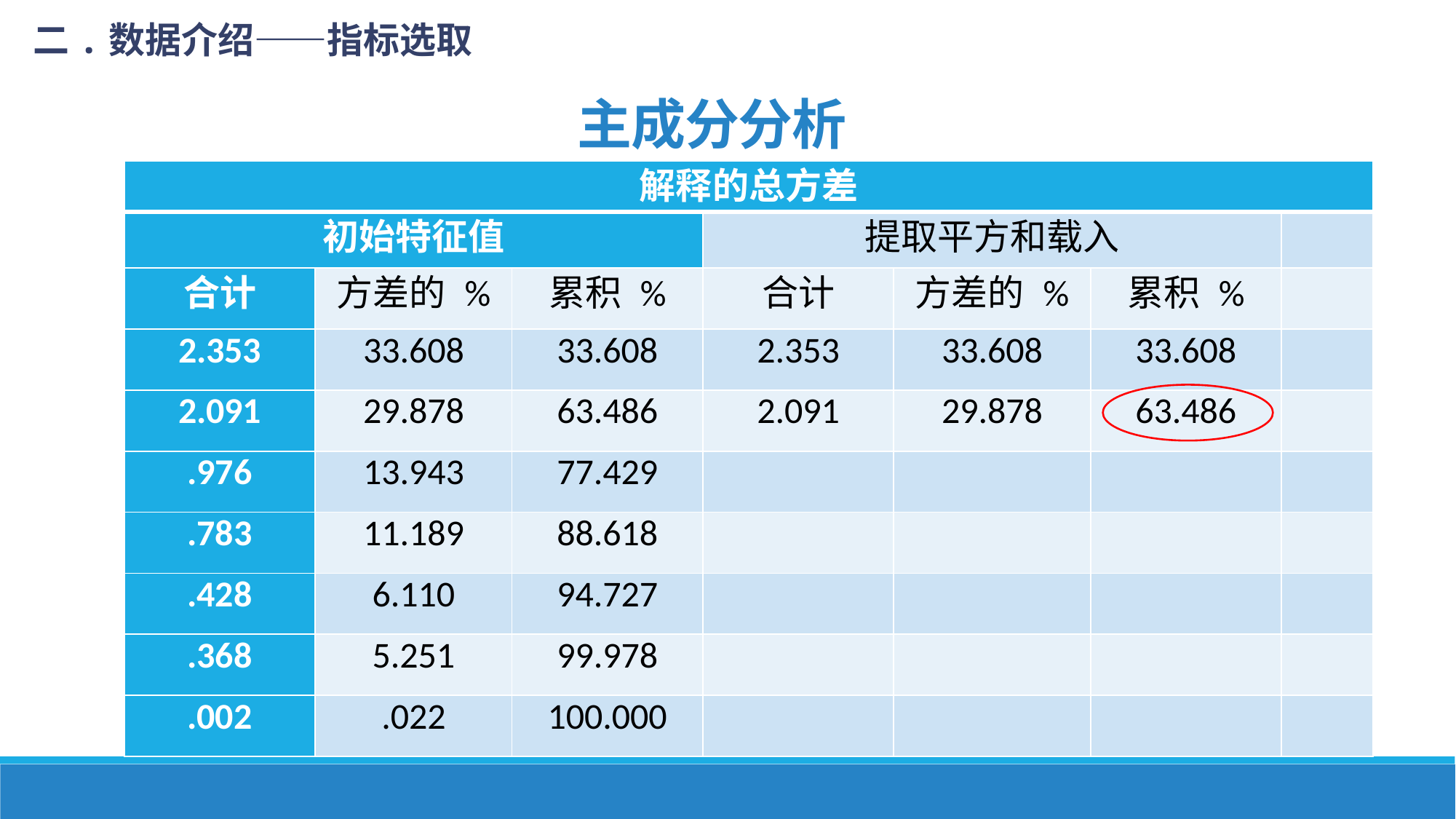

# 主成分分析
二.数据介绍——指标选取
| 解释的总方差 |  |  |  |  |  |  |
| --- | --- | --- | --- | --- | --- | --- |
| 初始特征值 |  |  | 提取平方和载入 |  |  |  |
| 合计 | 方差的 % | 累积 % | 合计 | 方差的 % | 累积 % |  |
| 2.353 | 33.608 | 33.608 | 2.353 | 33.608 | 33.608 |  |
| 2.091 | 29.878 | 63.486 | 2.091 | 29.878 | 63.486 |  |
| .976 | 13.943 | 77.429 |  |  |  |  |
| .783 | 11.189 | 88.618 |  |  |  |  |
| .428 | 6.110 | 94.727 |  |  |  |  |
| .368 | 5.251 | 99.978 |  |  |  |  |
| .002 | .022 | 100.000 |  |  |  |  |